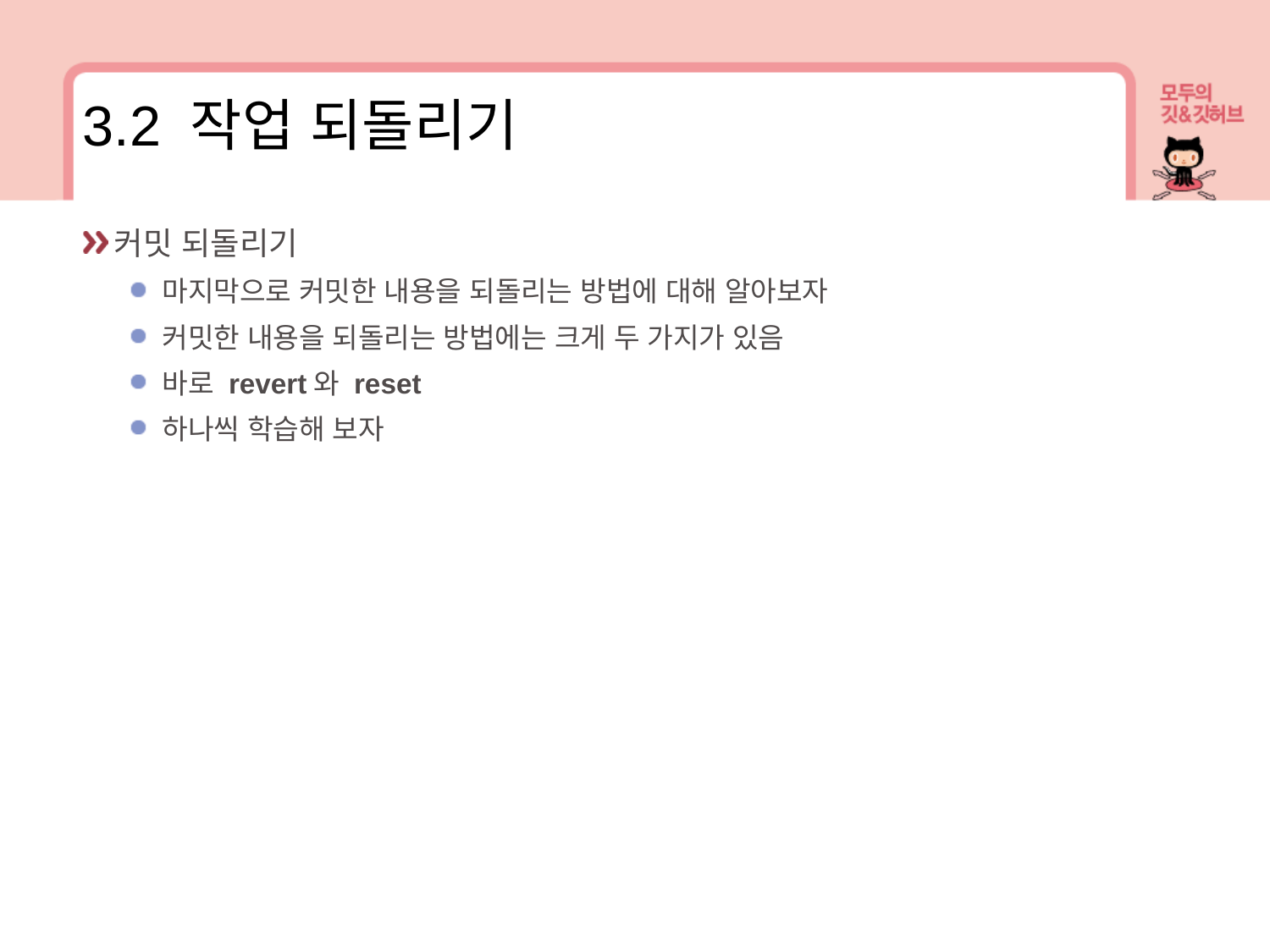

3.2 작업 되돌리기
커밋 되돌리기
마지막으로 커밋한 내용을 되돌리는 방법에 대해 알아보자
커밋한 내용을 되돌리는 방법에는 크게 두 가지가 있음
바로 revert와 reset
하나씩 학습해 보자